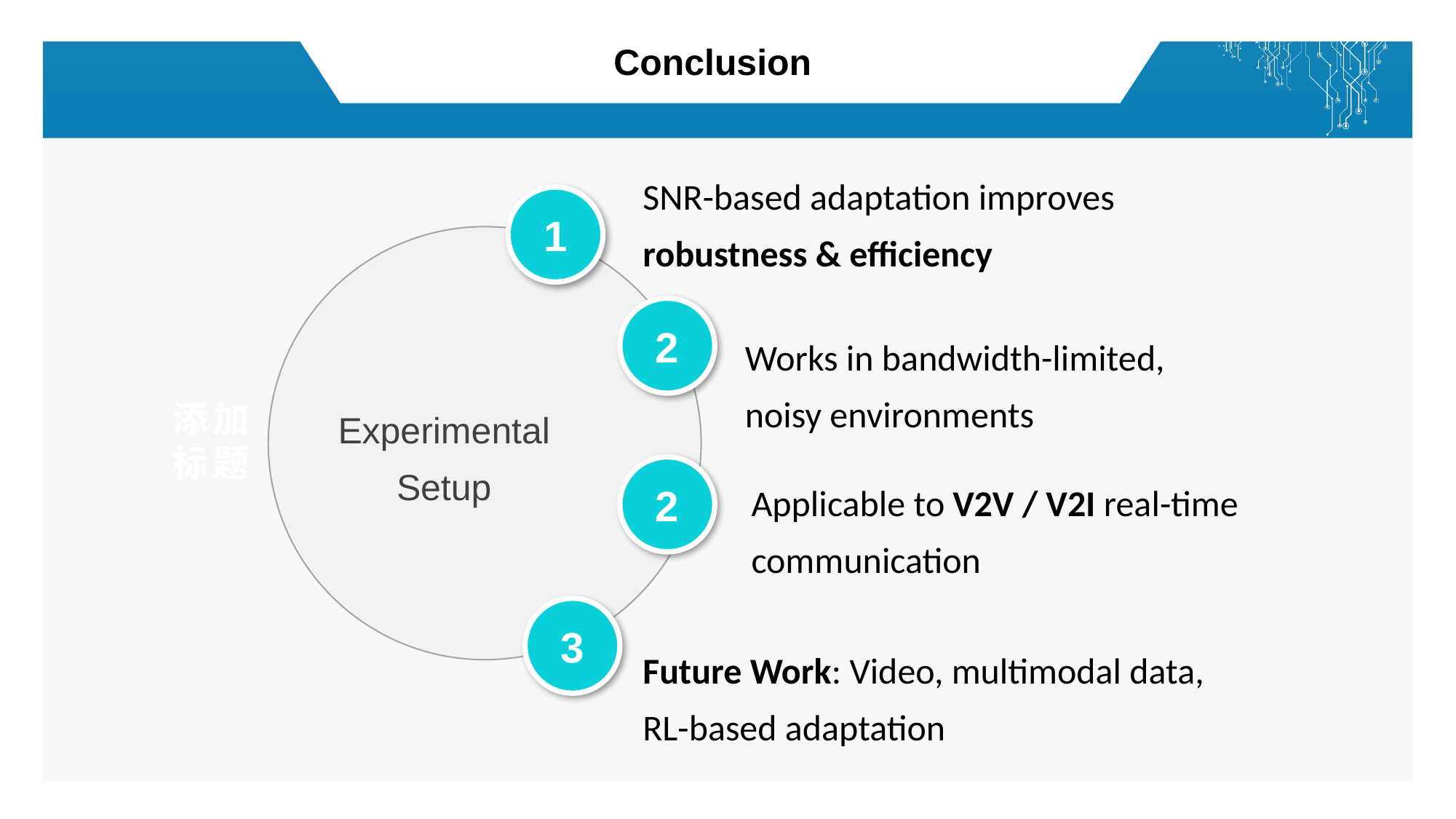

Conclusion
SNR-based adaptation improves robustness & efficiency
1

2
Works in bandwidth-limited, noisy environments
Experimental Setup
添加
标题
2
Applicable to V2V / V2I real-time communication
3
Future Work: Video, multimodal data, RL-based adaptation